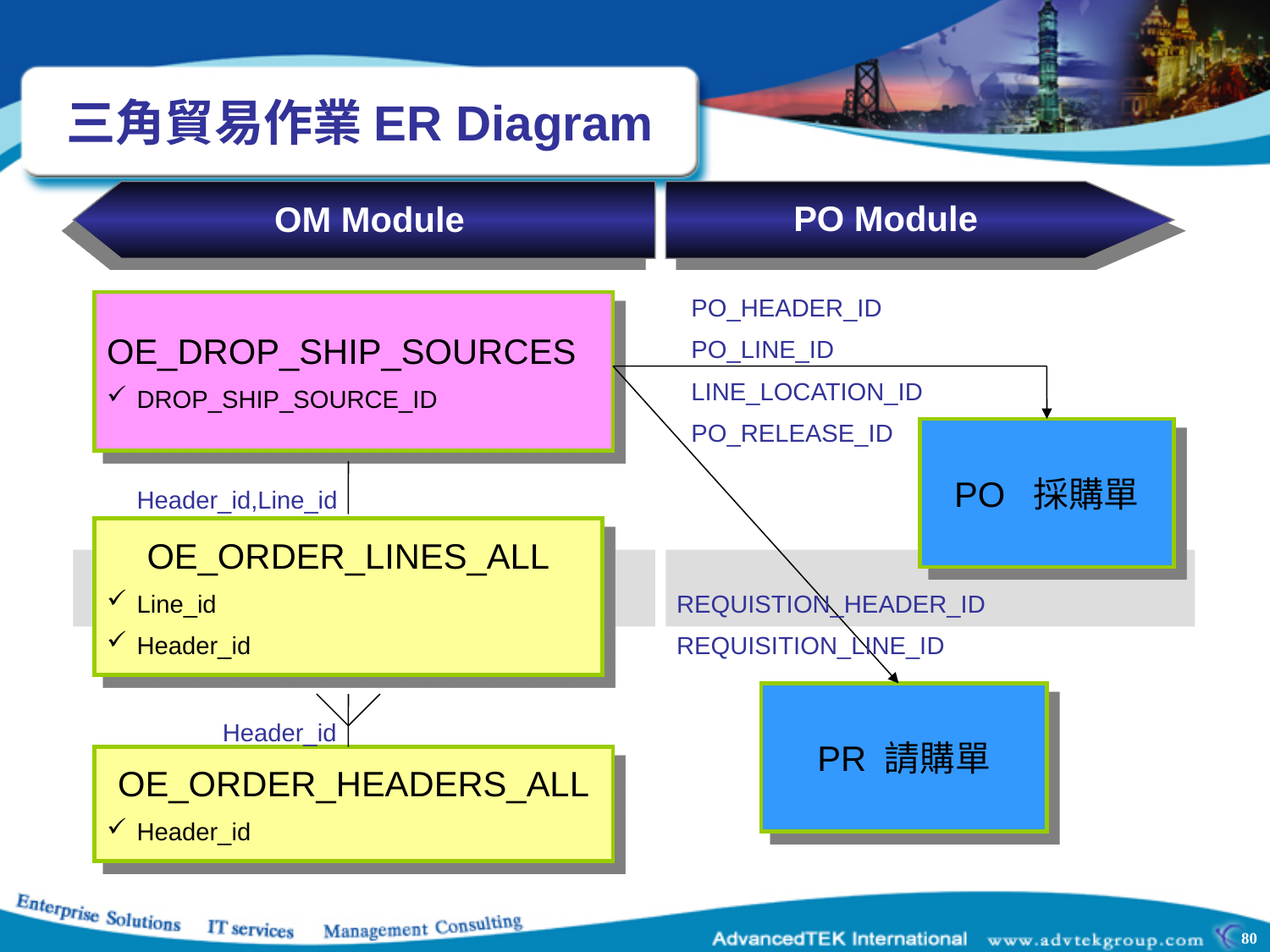

三角貿易作業ER Diagram

PO Module
OM Module
OE_DROP_SHIP_SOURCES
DROP_SHIP_SOURCE_ID
PO_HEADER_ID
PO_LINE_ID
LINE_LOCATION_ID
PO_RELEASE_ID

PO  採購單

Header_id,Line_id
OE_ORDER_LINES_ALL
Line_id
Header_id

REQUISTION_HEADER_ID
REQUISITION_LINE_ID
PR 請購單

Header_id
OE_ORDER_HEADERS_ALL
Header_id
80